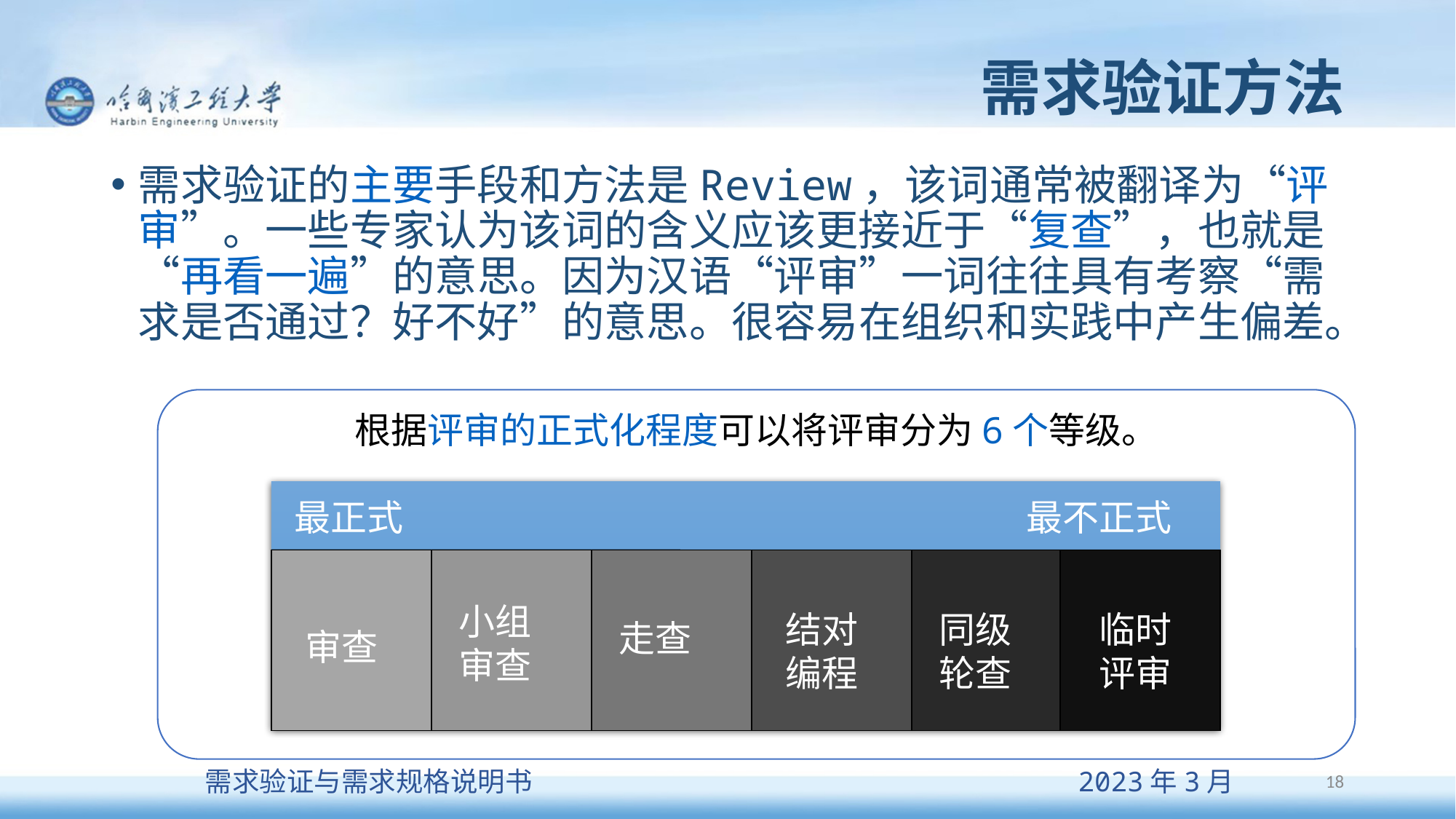

# 需求验证方法
需求验证的主要手段和方法是Review，该词通常被翻译为“评审”。一些专家认为该词的含义应该更接近于“复查”，也就是“再看一遍”的意思。因为汉语“评审”一词往往具有考察“需求是否通过？好不好”的意思。很容易在组织和实践中产生偏差。

根据评审的正式化程度可以将评审分为6个等级。

最正式
最不正式

小组
审查
结对
编程
同级
轮查
临时
评审
走查
审查
18